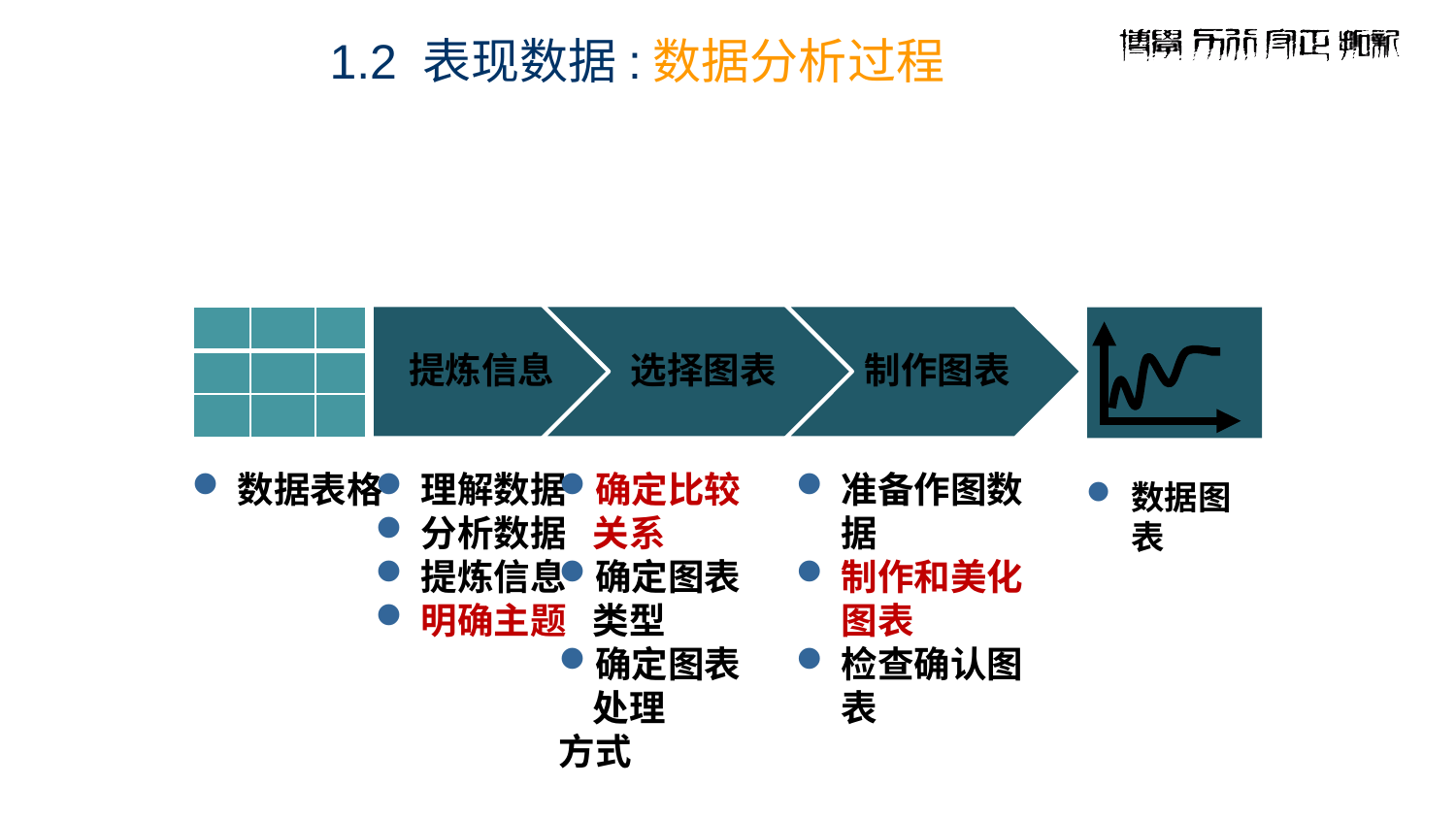

1.2 表现数据:数据分析过程
提炼信息
选择图表
制作图表

|  |  |  |
| --- | --- | --- |
|  |  |  |
|  |  |  |

理解数据
分析数据
提炼信息
明确主题
数据表格
确定比较关系
确定图表类型
确定图表处理
方式
准备作图数据
制作和美化图表
检查确认图表
数据图表